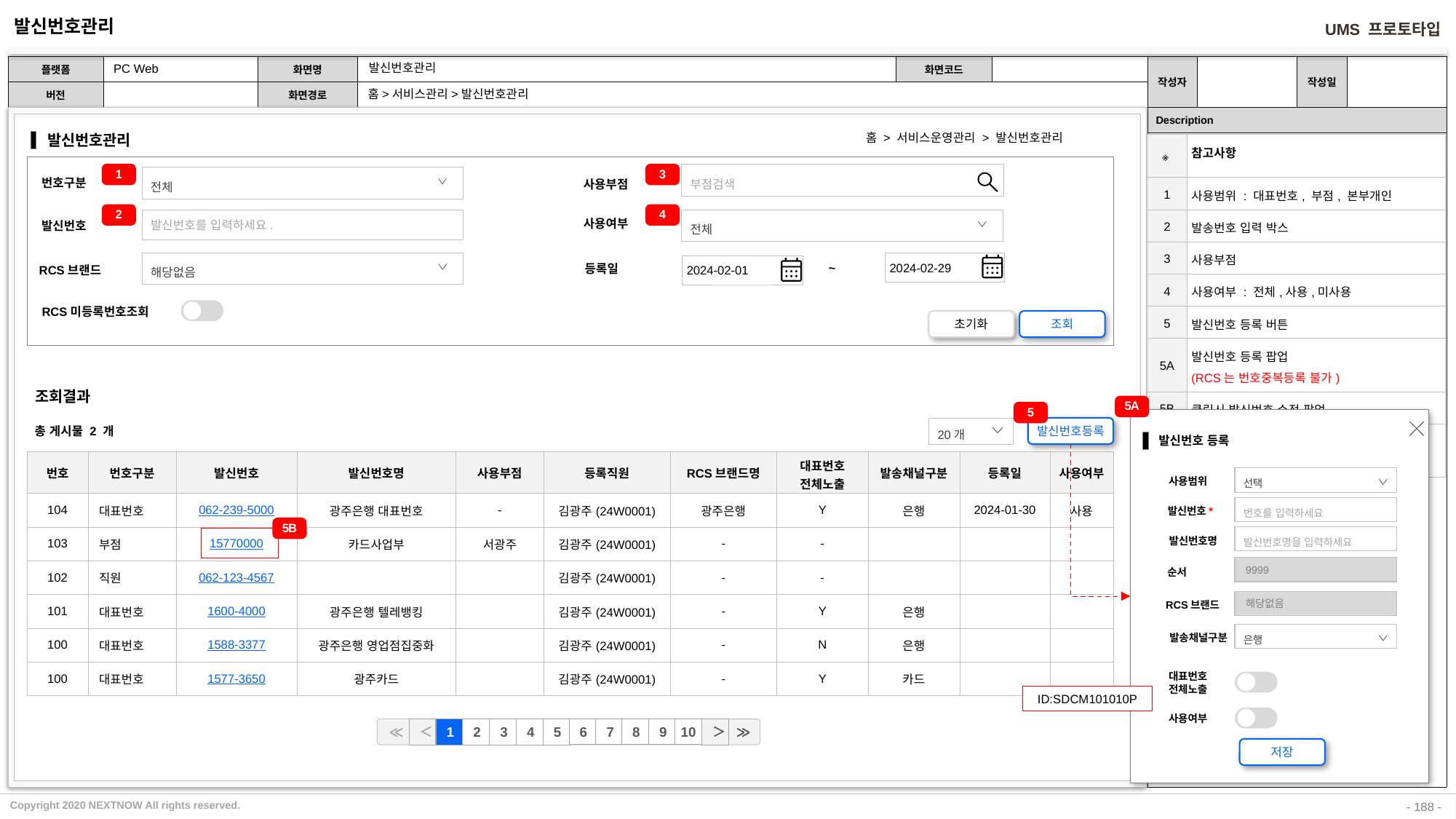

발신번호관리
PC Web
발신번호관리

홈>서비스관리>발신번호관리
홈 > 서비스운영관리 > 발신번호관리
발신번호관리

| ※ | 참고사항 |
| --- | --- |
| 1 | 사용범위 : 대표번호, 부점, 본부개인 |
| 2 | 발송번호 입력 박스 |
| 3 | 사용부점 |
| 4 | 사용여부 : 전체,사용,미사용 |
| 5 | 발신번호 등록 버튼 |
| 5A | 발신번호 등록 팝업 (RCS는 번호중복등록 불가) |
| 5B | 클릭시 발신번호 수정 팝업 |
|  | 페이지당 게시물개수 : 10개, 20개, 50개, 100개 |

1
3
부점검색
전체

번호구분
사용부점
2
4
발신번호를 입력하세요.
전체

사용여부
발신번호
2024-02-29
해당없음

2024-02-01

~
등록일
RCS브랜드

RCS미등록번호조회
초기화
조회
조회결과
총 게시물 2 개
5A
5

발신번호등록
20개

발신번호 등록
| 번호 | 번호구분 | 발신번호 | 발신번호명 | 사용부점 | 등록직원 | RCS브랜드명 | 대표번호 전체노출 | 발송채널구분 | 등록일 | 사용여부 |
| --- | --- | --- | --- | --- | --- | --- | --- | --- | --- | --- |
| 104 | 대표번호 | 062-239-5000 | 광주은행 대표번호 | - | 김광주(24W0001) | 광주은행 | Y | 은행 | 2024-01-30 | 사용 |
| 103 | 부점 | 15770000 | 카드사업부 | 서광주 | 김광주(24W0001) | - | - |  |  |  |
| 102 | 직원 | 062-123-4567 |  |  | 김광주(24W0001) | - | - |  |  |  |
| 101 | 대표번호 | 1600-4000 | 광주은행 텔레뱅킹 |  | 김광주(24W0001) | - | Y | 은행 |  |  |
| 100 | 대표번호 | 1588-3377 | 광주은행 영업점집중화 |  | 김광주(24W0001) | - | N | 은행 |  |  |
| 100 | 대표번호 | 1577-3650 | 광주카드 |  | 김광주(24W0001) | - | Y | 카드 |  |  |
선택

사용범위
번호를 입력하세요
발신번호*
5B
발신번호명을 입력하세요

발신번호명
9999
순서
해당없음
RCS브랜드
은행

발송채널구분
대표번호
전체노출

ID:SDCM101010P

사용여부
≪
≫
6
7
8
9
10

＜
1
2
3
4
5
＞
저장